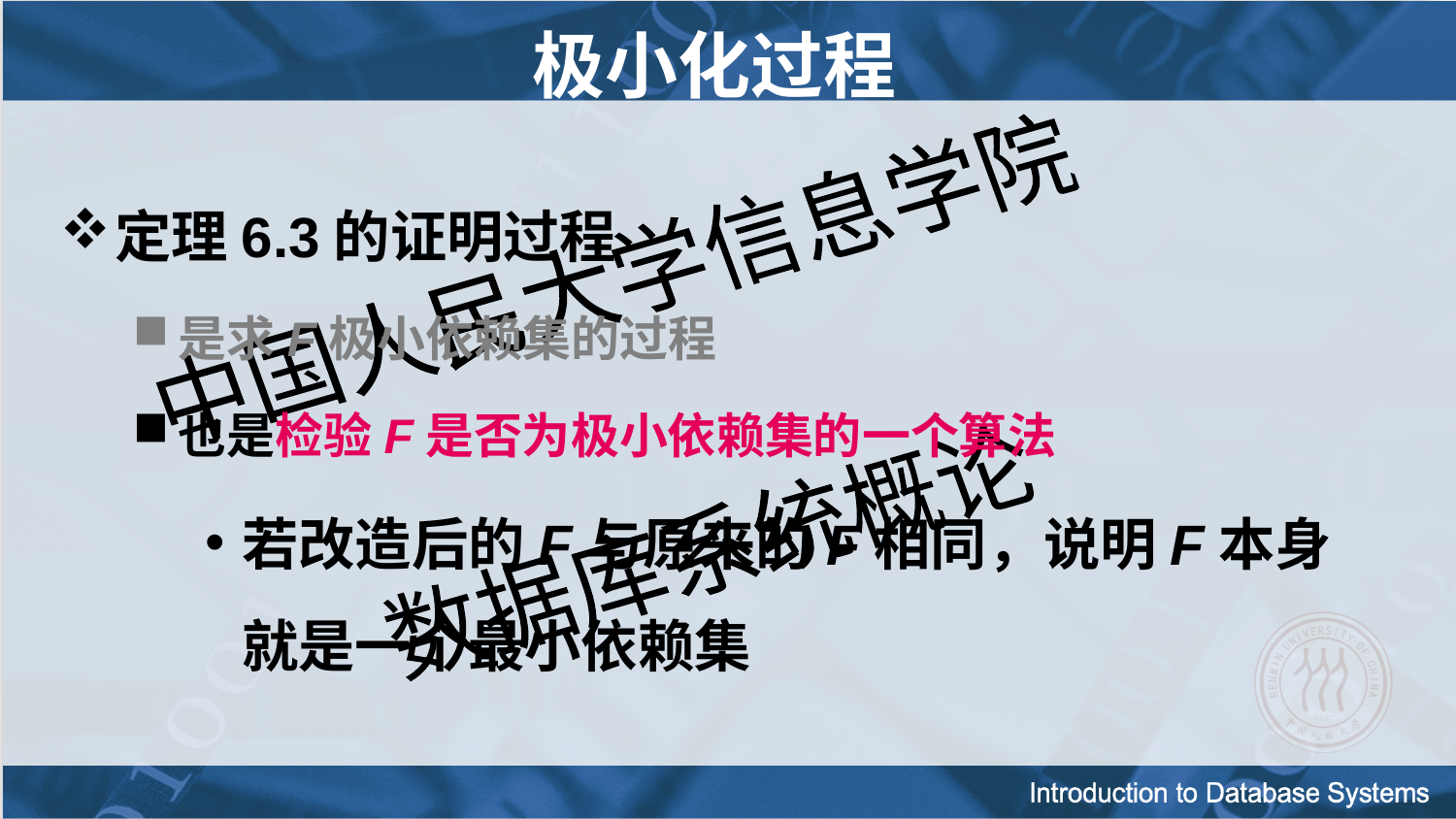

# 极小化过程
定理6.3的证明过程
是求F极小依赖集的过程
也是检验F是否为极小依赖集的一个算法
若改造后的F与原来的F相同，说明F本身就是一个最小依赖集